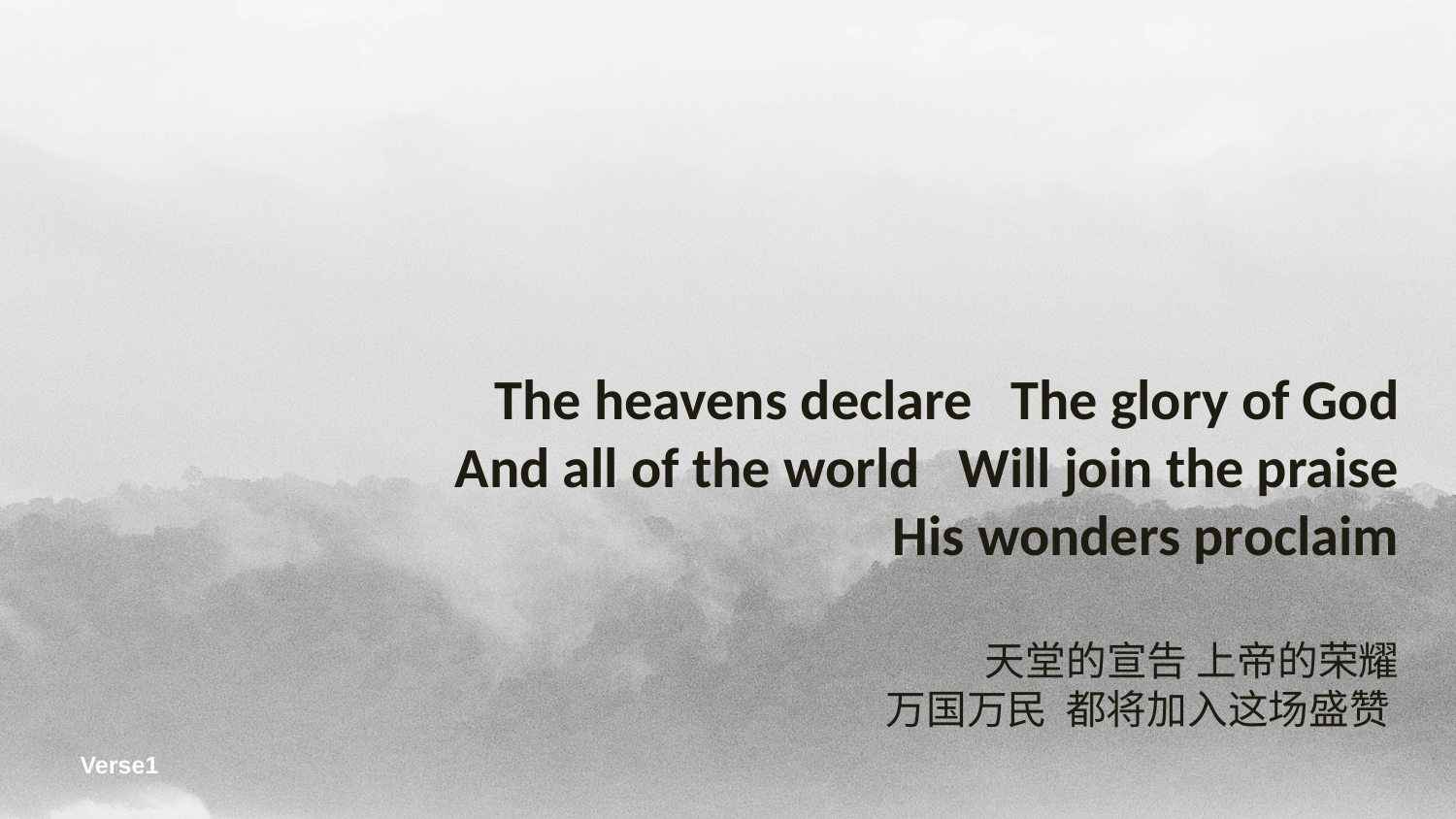

The heavens declare   The glory of God
And all of the world   Will join the praise
His wonders proclaim

天堂的宣告 上帝的荣耀
万国万民  都将加入这场盛赞

Verse1